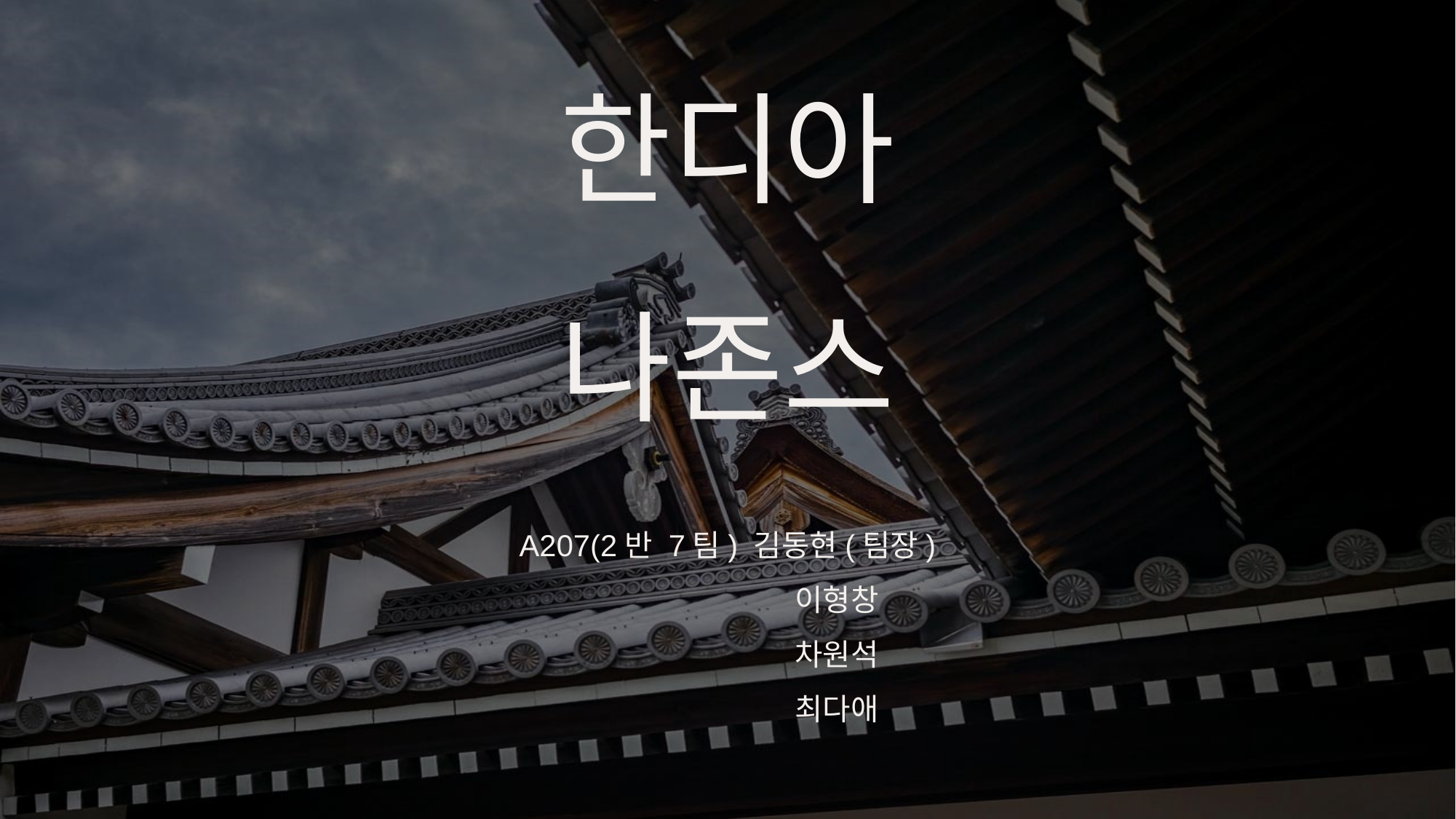

한디아나존스
A207(2반 7팀) 김동현(팀장)
		이형창
		차원석
		최다애